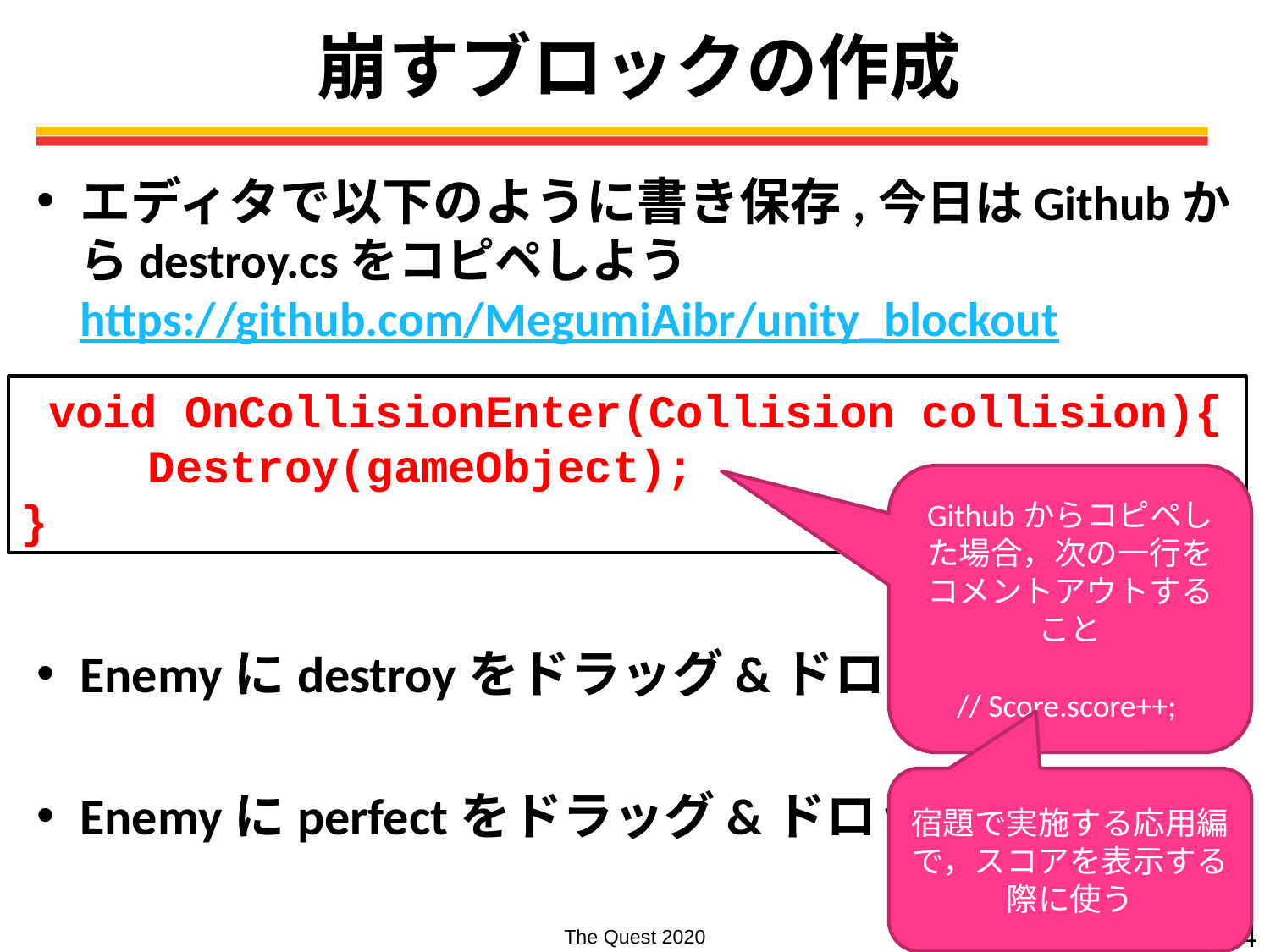

# 崩すブロックの作成
エディタで以下のように書き保存,今日はGithubからdestroy.csをコピペしようhttps://github.com/MegumiAibr/unity_blockout

Enemyにdestroyをドラッグ&ドロップ

Enemyにperfectをドラッグ&ドロップ

 void OnCollisionEnter(Collision collision){
	Destroy(gameObject);
}
Githubからコピペした場合，次の一行をコメントアウトすること

// Score.score++;
宿題で実施する応用編で，スコアを表示する
際に使う
34
The Quest 2020